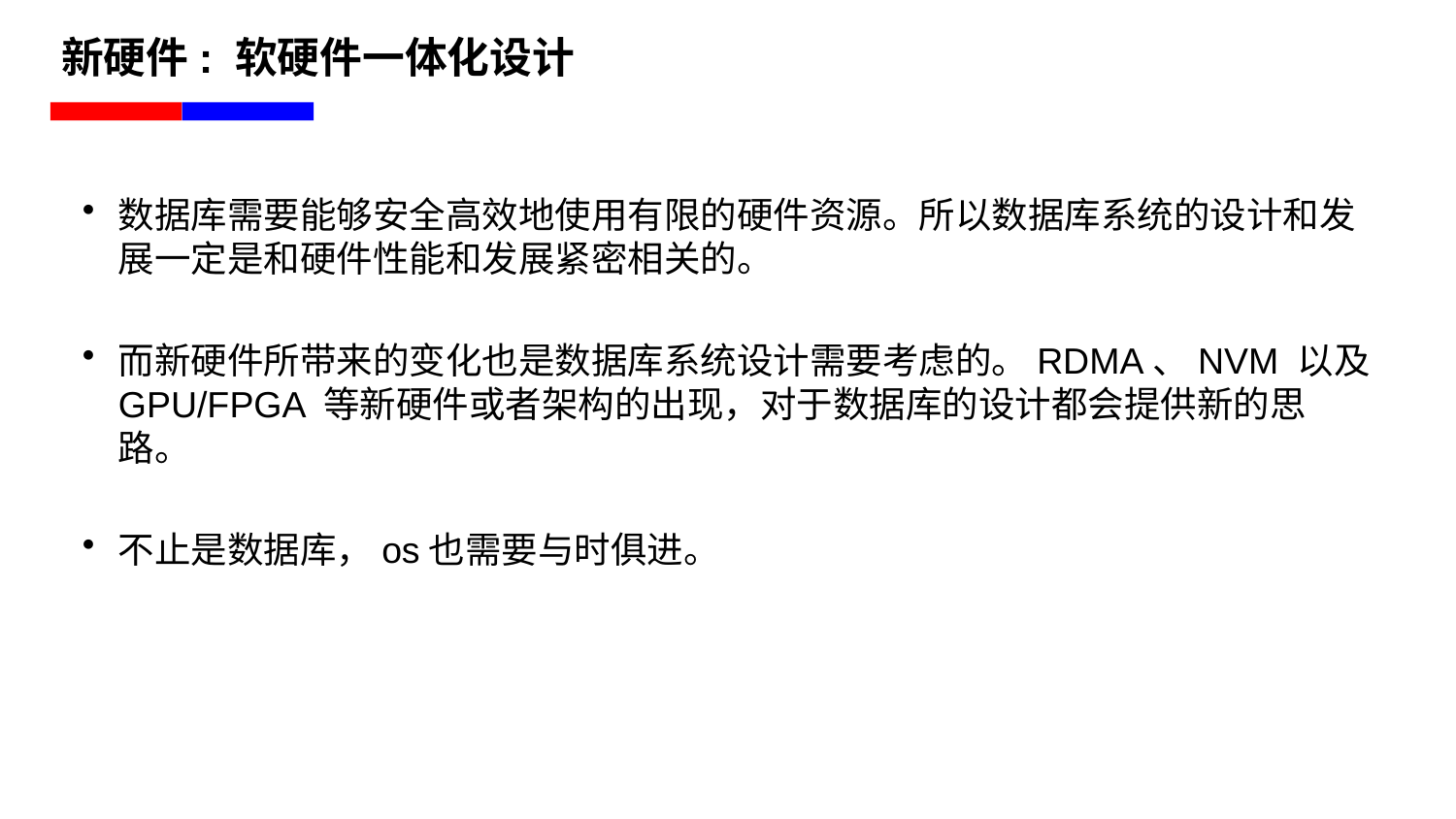

# 新硬件: 软硬件一体化设计
数据库需要能够安全高效地使用有限的硬件资源。所以数据库系统的设计和发展一定是和硬件性能和发展紧密相关的。

而新硬件所带来的变化也是数据库系统设计需要考虑的。RDMA、NVM 以及 GPU/FPGA 等新硬件或者架构的出现，对于数据库的设计都会提供新的思路。

不止是数据库，os也需要与时俱进。